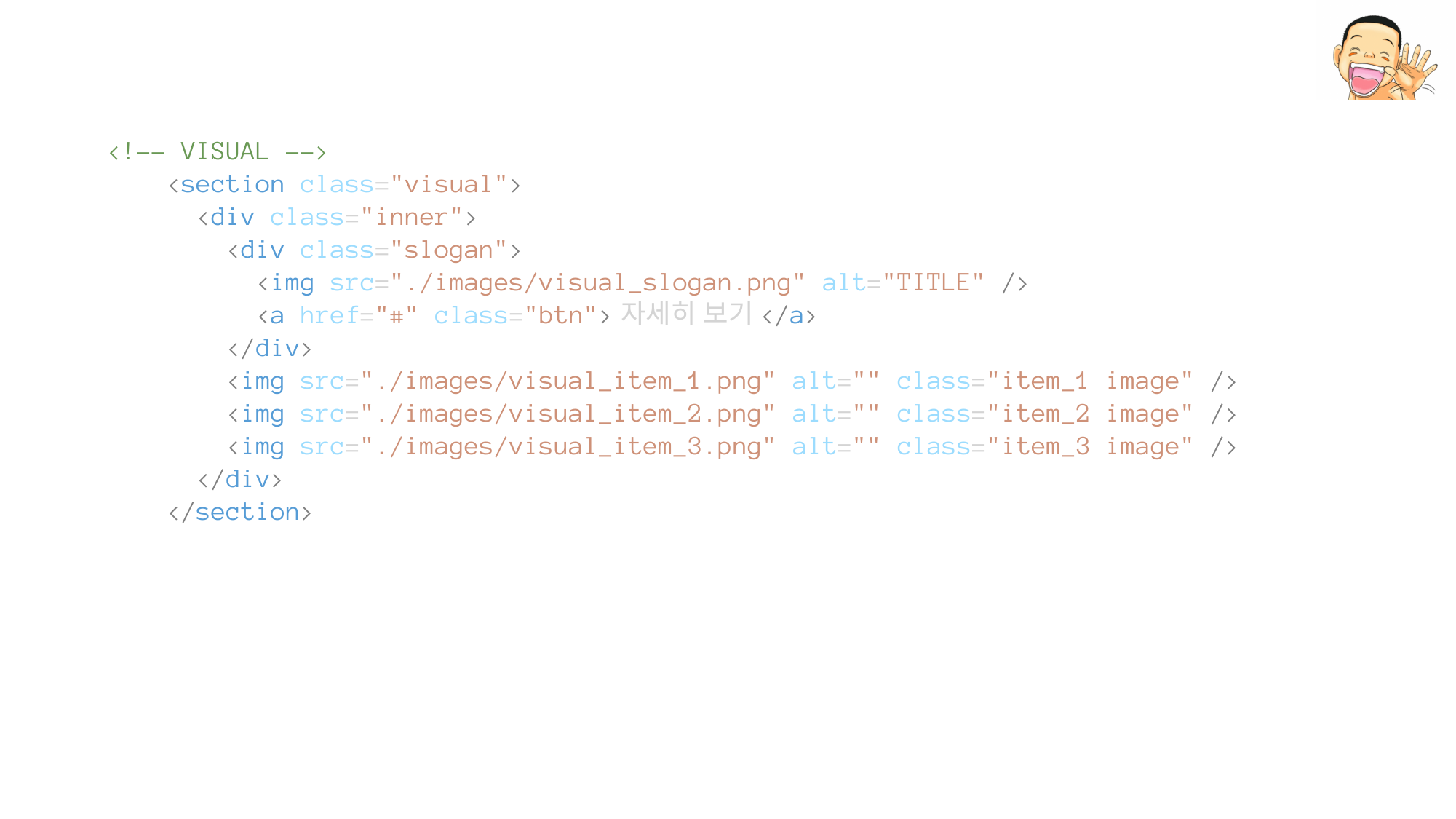

<!-- VISUAL -->
    <section class="visual">
      <div class="inner">
        <div class="slogan">
          <img src="./images/visual_slogan.png" alt="TITLE" />
          <a href="#" class="btn">자세히 보기</a>
        </div>
        <img src="./images/visual_item_1.png" alt="" class="item_1 image" />
        <img src="./images/visual_item_2.png" alt="" class="item_2 image" />
        <img src="./images/visual_item_3.png" alt="" class="item_3 image" />
      </div>
    </section>